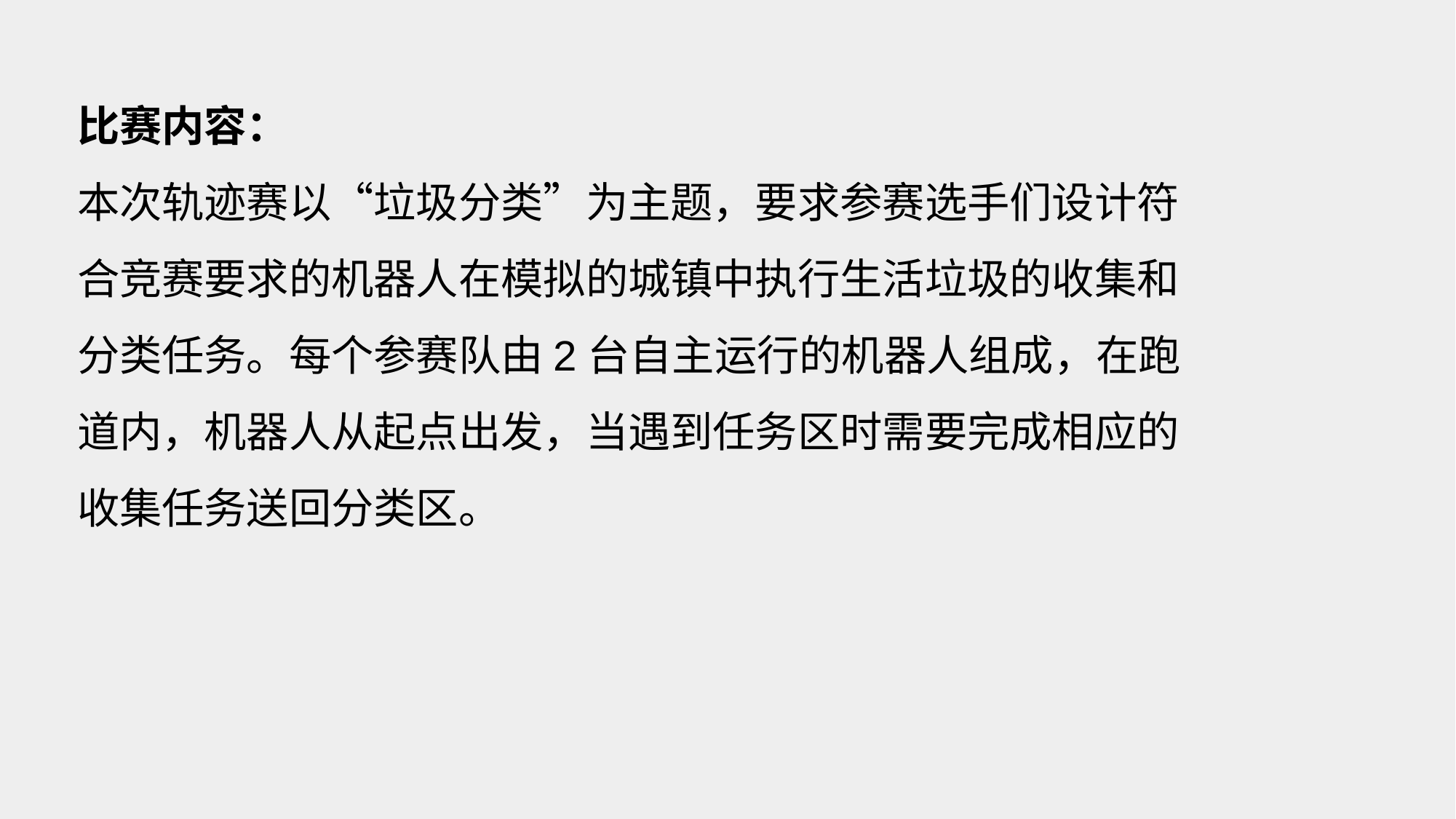

比赛内容：
本次轨迹赛以“垃圾分类”为主题，要求参赛选手们设计符合竞赛要求的机器人在模拟的城镇中执行生活垃圾的收集和分类任务。每个参赛队由2台自主运行的机器人组成，在跑道内，机器人从起点出发，当遇到任务区时需要完成相应的收集任务送回分类区。